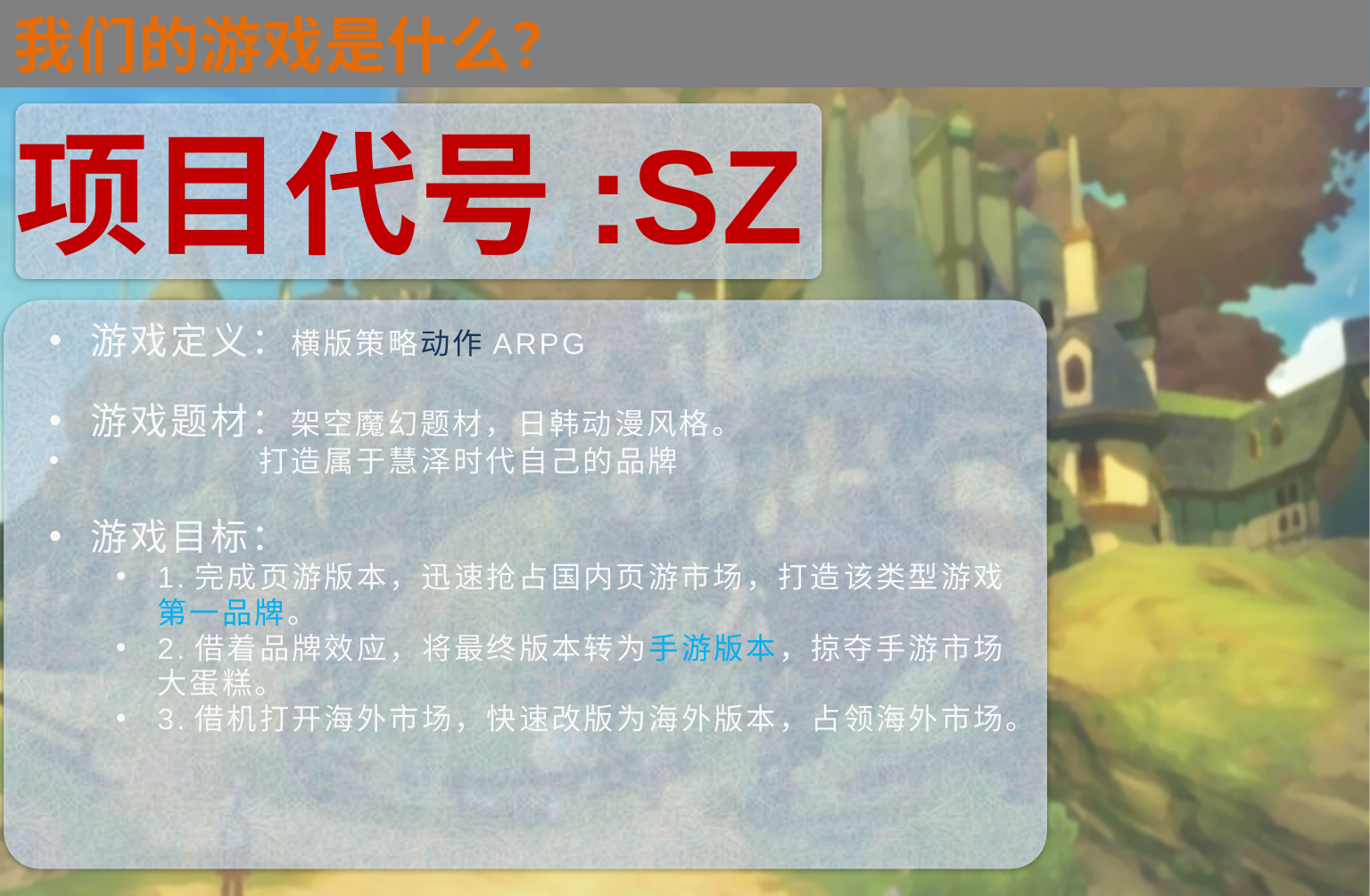

为什么要做卡片游戏
我们的游戏是什么？

项目代号:SZ
游戏定义：横版策略动作ARPG

游戏题材：架空魔幻题材，日韩动漫风格。
                 打造属于慧泽时代自己的品牌

游戏目标：
1.完成页游版本，迅速抢占国内页游市场，打造该类型游戏第一品牌。
2.借着品牌效应，将最终版本转为手游版本，掠夺手游市场大蛋糕。
3.借机打开海外市场，快速改版为海外版本，占领海外市场。